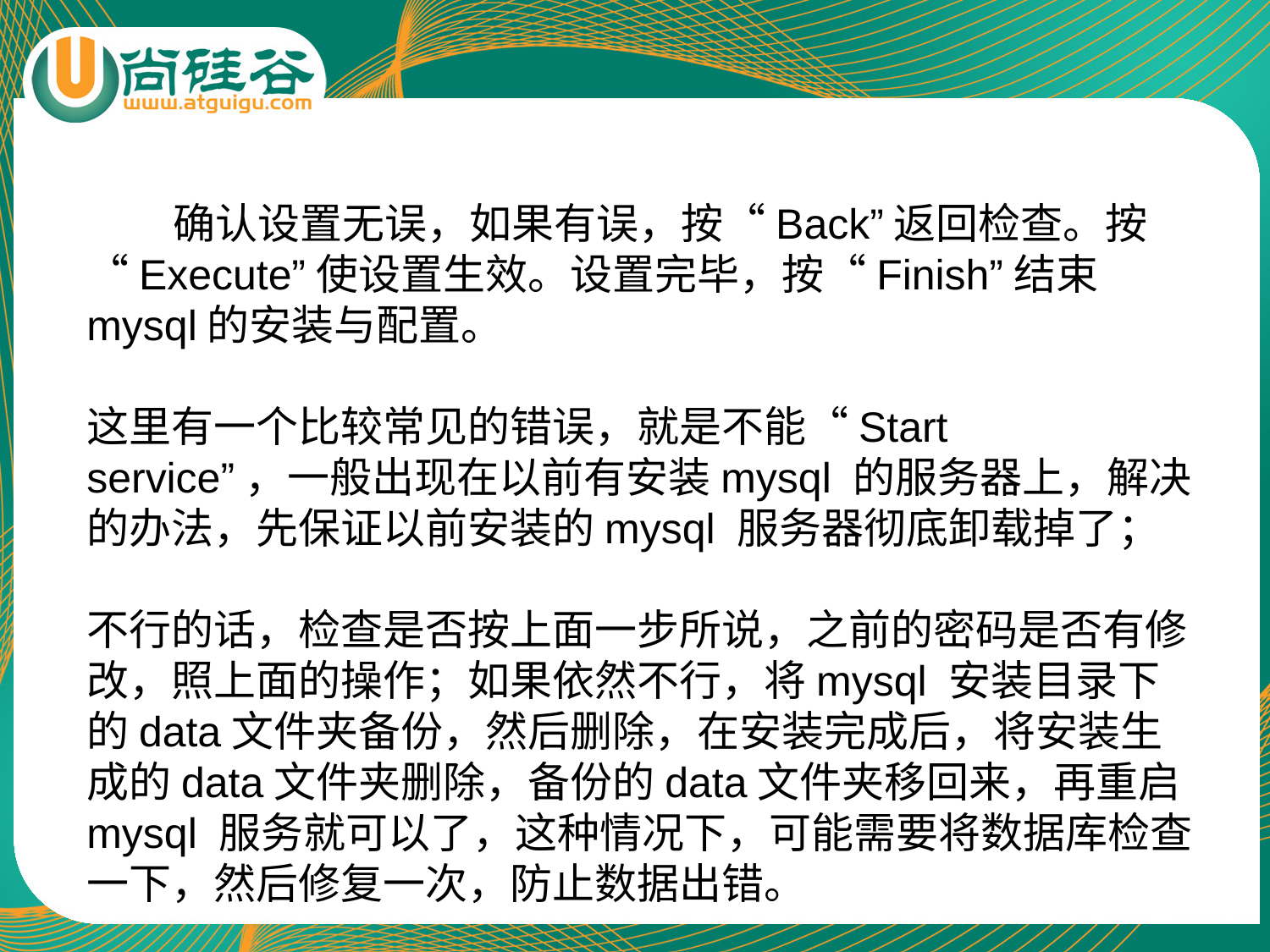

确认设置无误，如果有误，按“Back”返回检查。按“Execute”使设置生效。设置完毕，按“Finish”结束mysql的安装与配置。

这里有一个比较常见的错误，就是不能“Start
service”，一般出现在以前有安装mysql 的服务器上，解决的办法，先保证以前安装的mysql 服务器彻底卸载掉了；

不行的话，检查是否按上面一步所说，之前的密码是否有修改，照上面的操作；如果依然不行，将mysql 安装目录下的data文件夹备份，然后删除，在安装完成后，将安装生成的data文件夹删除，备份的data文件夹移回来，再重启mysql 服务就可以了，这种情况下，可能需要将数据库检查一下，然后修复一次，防止数据出错。